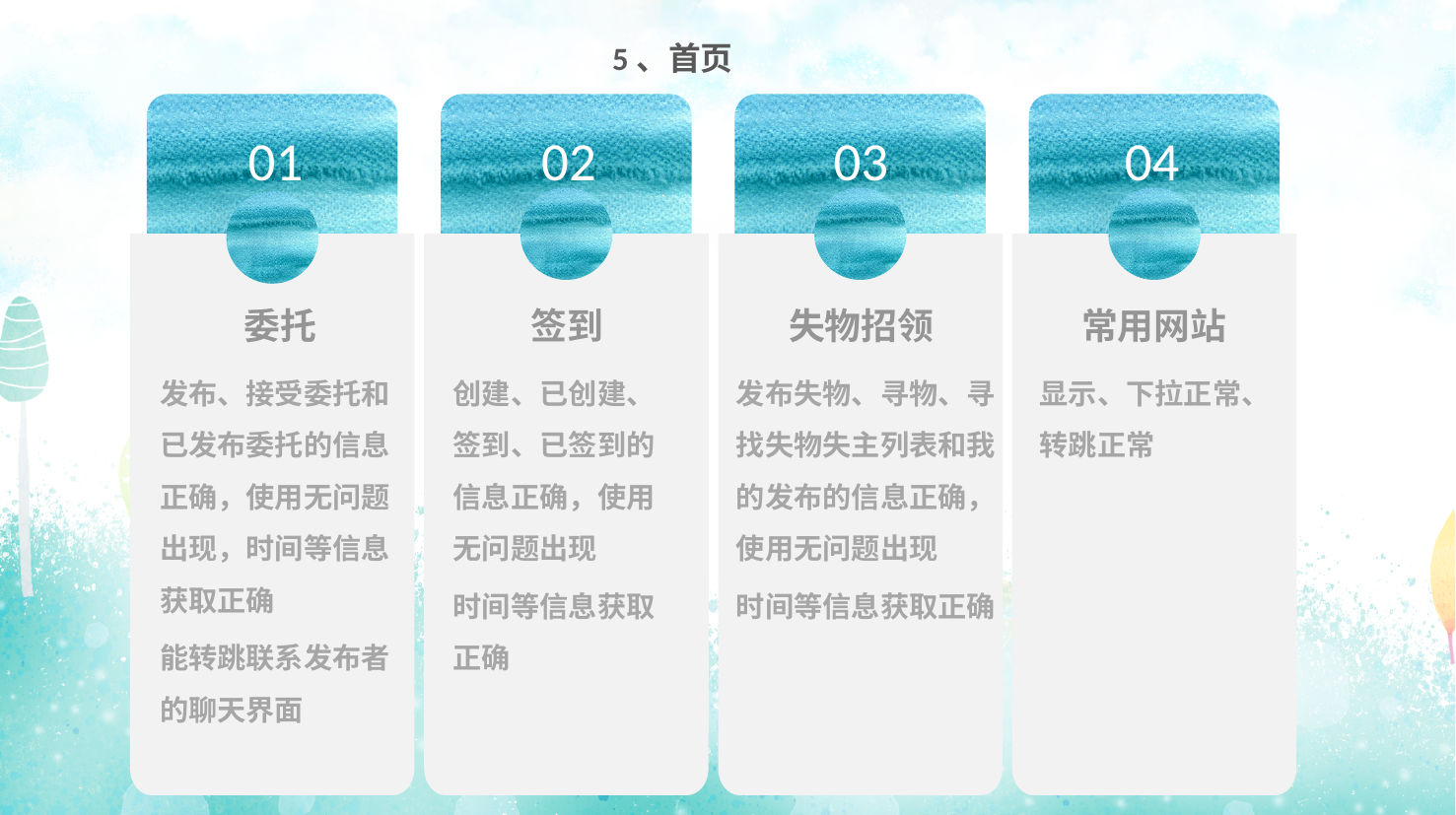

5、首页

01
02
03
04

委托
签到
失物招领
常用网站
发布、接受委托和已发布委托的信息正确，使用无问题出现，时间等信息获取正确
能转跳联系发布者的聊天界面
创建、已创建、签到、已签到的信息正确，使用无问题出现
时间等信息获取正确
发布失物、寻物、寻找失物失主列表和我的发布的信息正确，使用无问题出现
时间等信息获取正确
显示、下拉正常、转跳正常